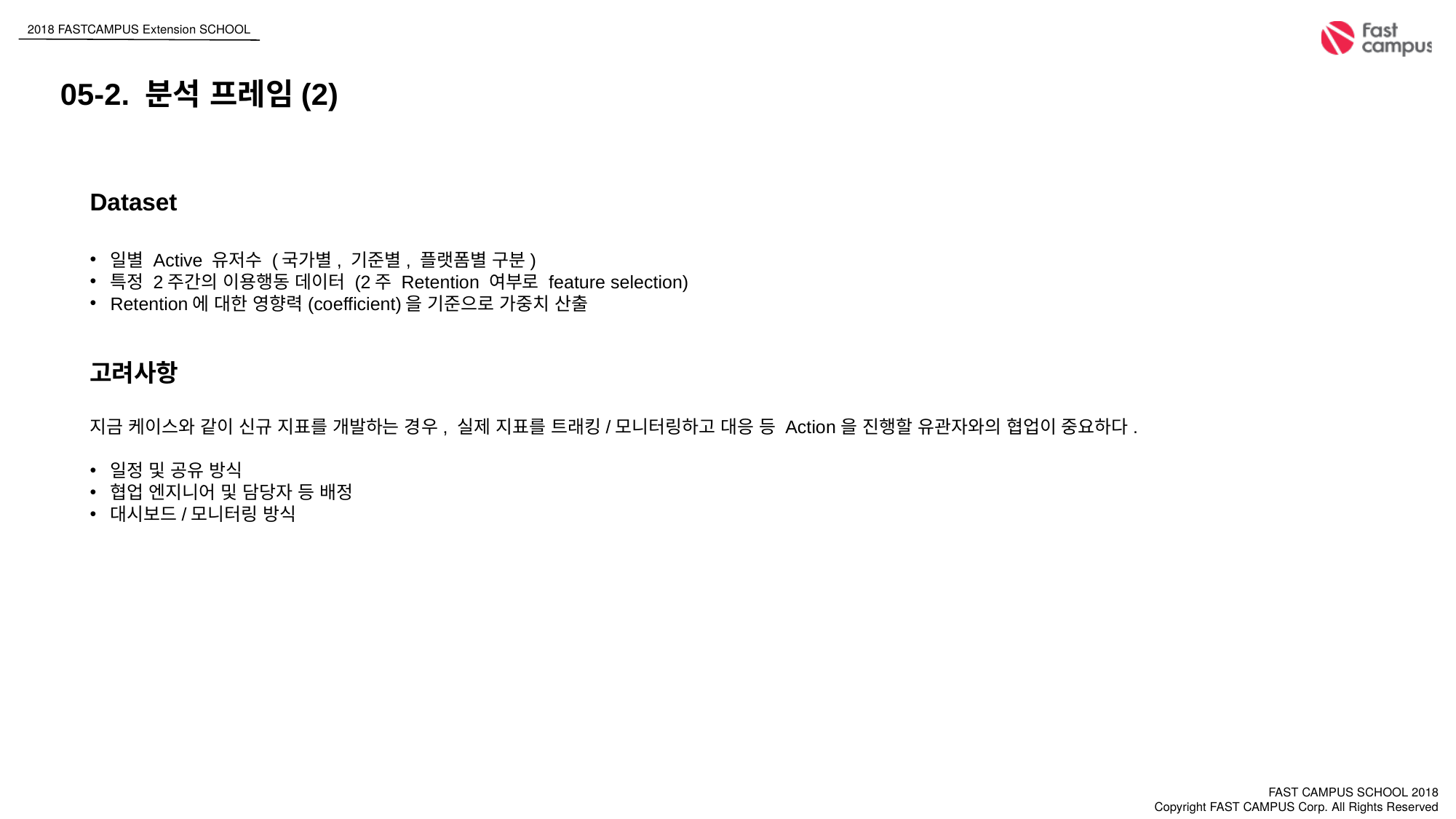

05-2. 분석 프레임(2)
Dataset

일별 Active 유저수 (국가별, 기준별, 플랫폼별 구분)
특정 2주간의 이용행동 데이터 (2주 Retention 여부로 feature selection)
Retention에 대한 영향력(coefficient)을 기준으로 가중치 산출

고려사항

지금 케이스와 같이 신규 지표를 개발하는 경우, 실제 지표를 트래킹/모니터링하고 대응 등 Action을 진행할 유관자와의 협업이 중요하다.

일정 및 공유 방식
협업 엔지니어 및 담당자 등 배정
대시보드/모니터링 방식